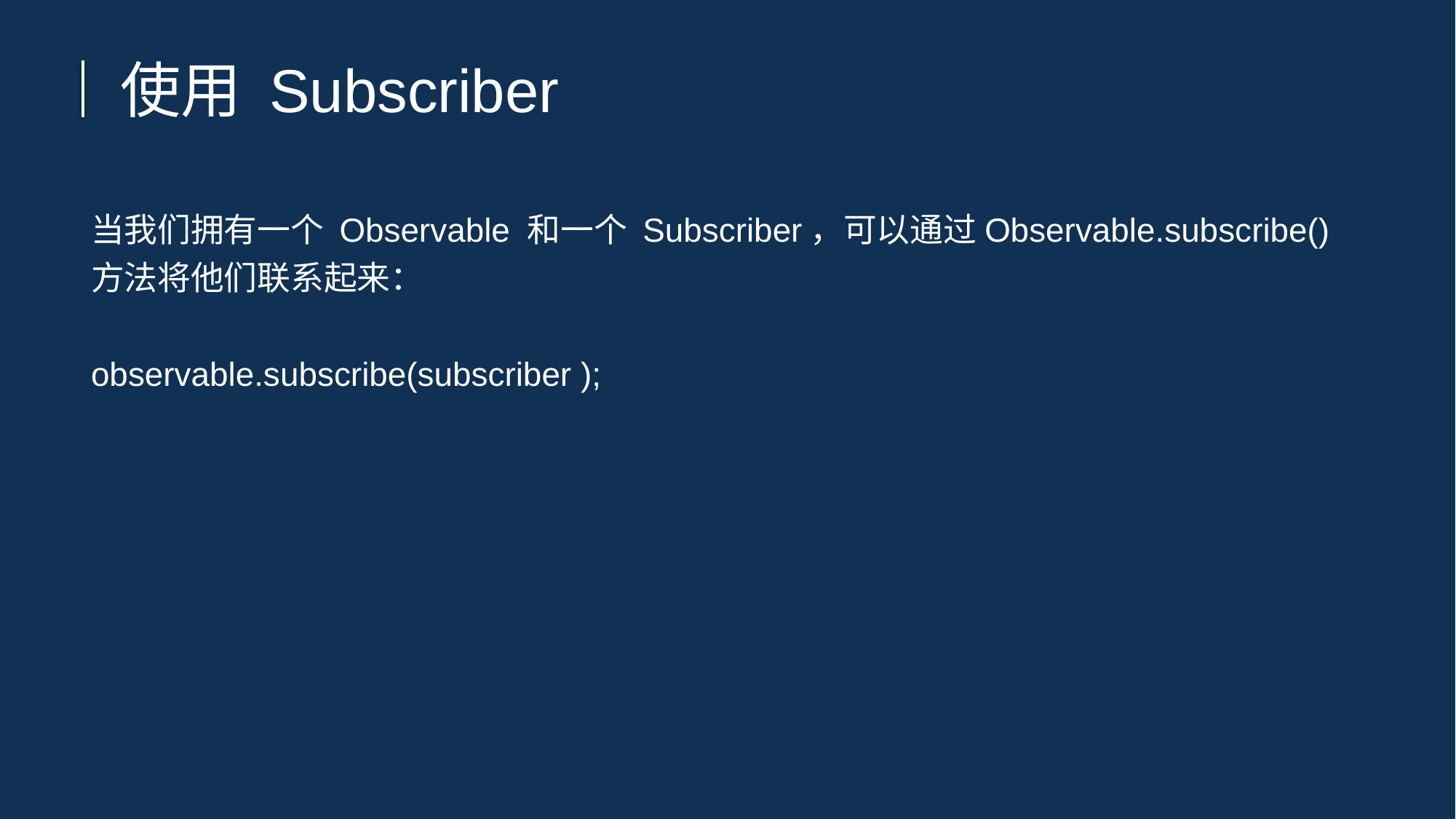

使用 Subscriber
当我们拥有一个 Observable 和一个 Subscriber，可以通过Observable.subscribe() 方法将他们联系起来：

observable.subscribe(subscriber );